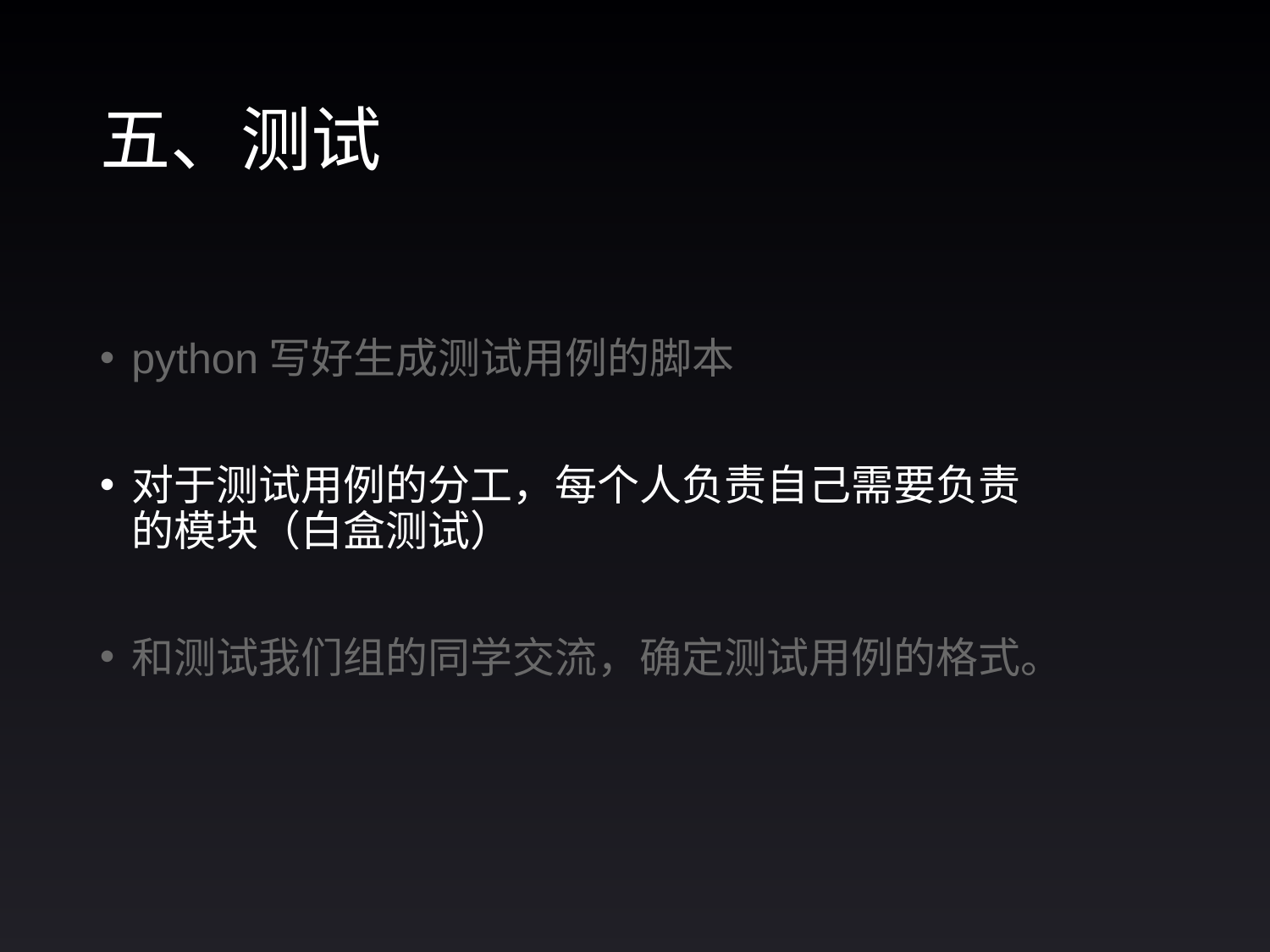

# 五、测试
python写好生成测试用例的脚本

对于测试用例的分工，每个人负责自己需要负责的模块（白盒测试）

和测试我们组的同学交流，确定测试用例的格式。